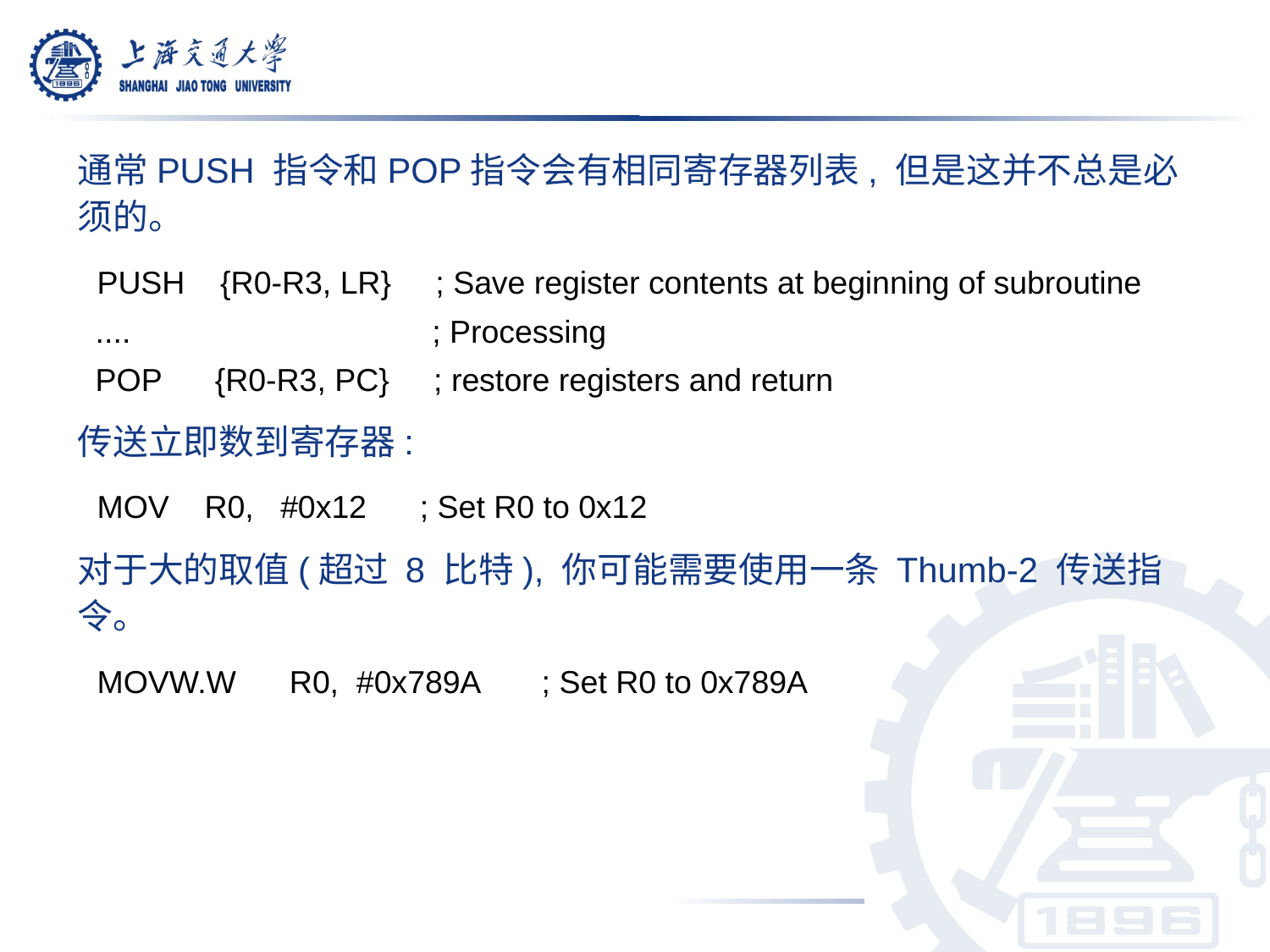

通常PUSH 指令和POP指令会有相同寄存器列表, 但是这并不总是必须的。
  PUSH    {R0-R3, LR}     ; Save register contents at beginning of subroutine
  ....                                  ; Processing
  POP      {R0-R3, PC}     ; restore registers and return
传送立即数到寄存器:
  MOV	R0,   #0x12      ; Set R0 to 0x12
对于大的取值(超过 8 比特), 你可能需要使用一条 Thumb-2 传送指令。
  MOVW.W      R0,  #0x789A       ; Set R0 to 0x789A